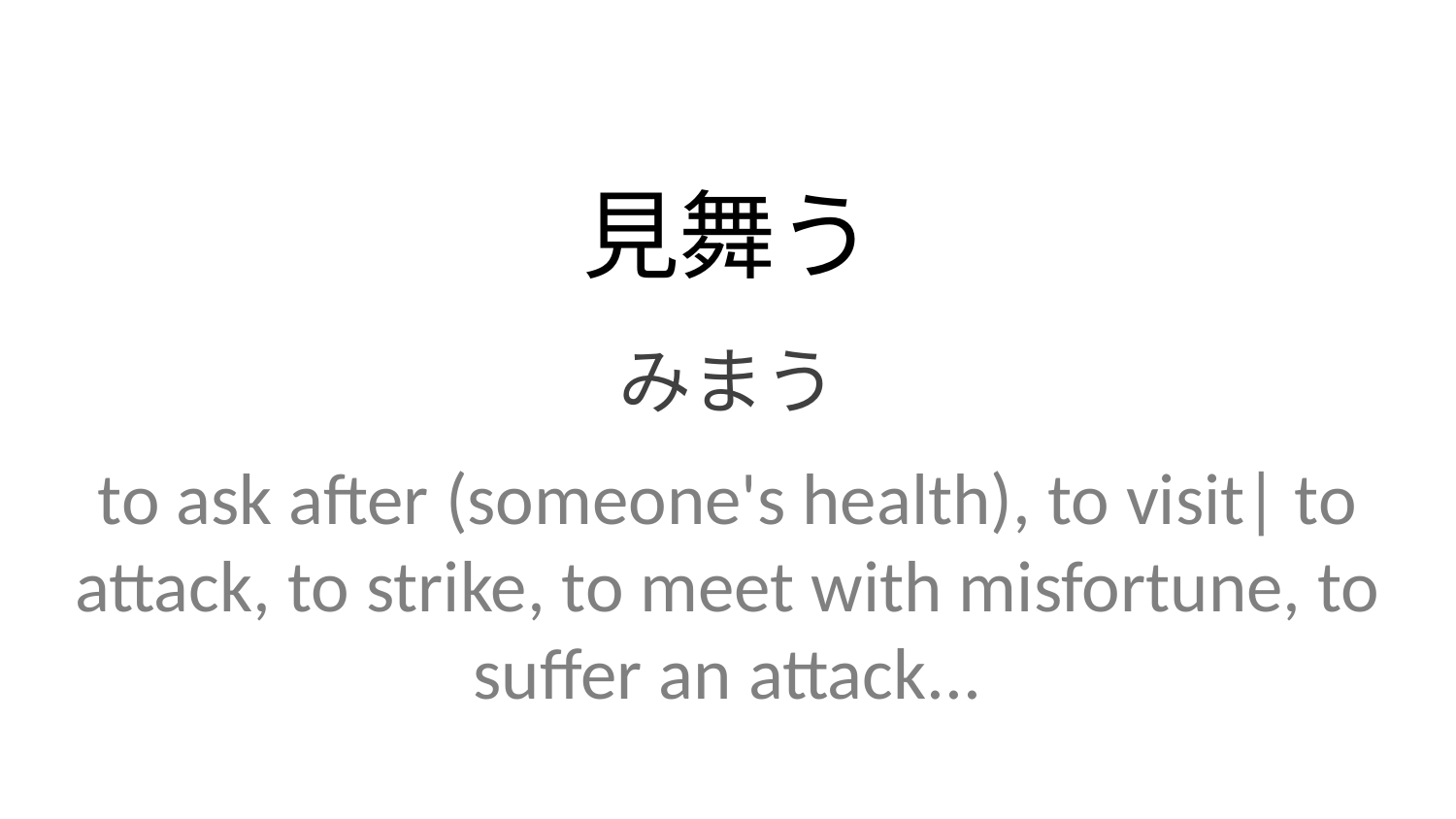

見舞う

みまう
to ask after (someone's health), to visit| to attack, to strike, to meet with misfortune, to suffer an attack...